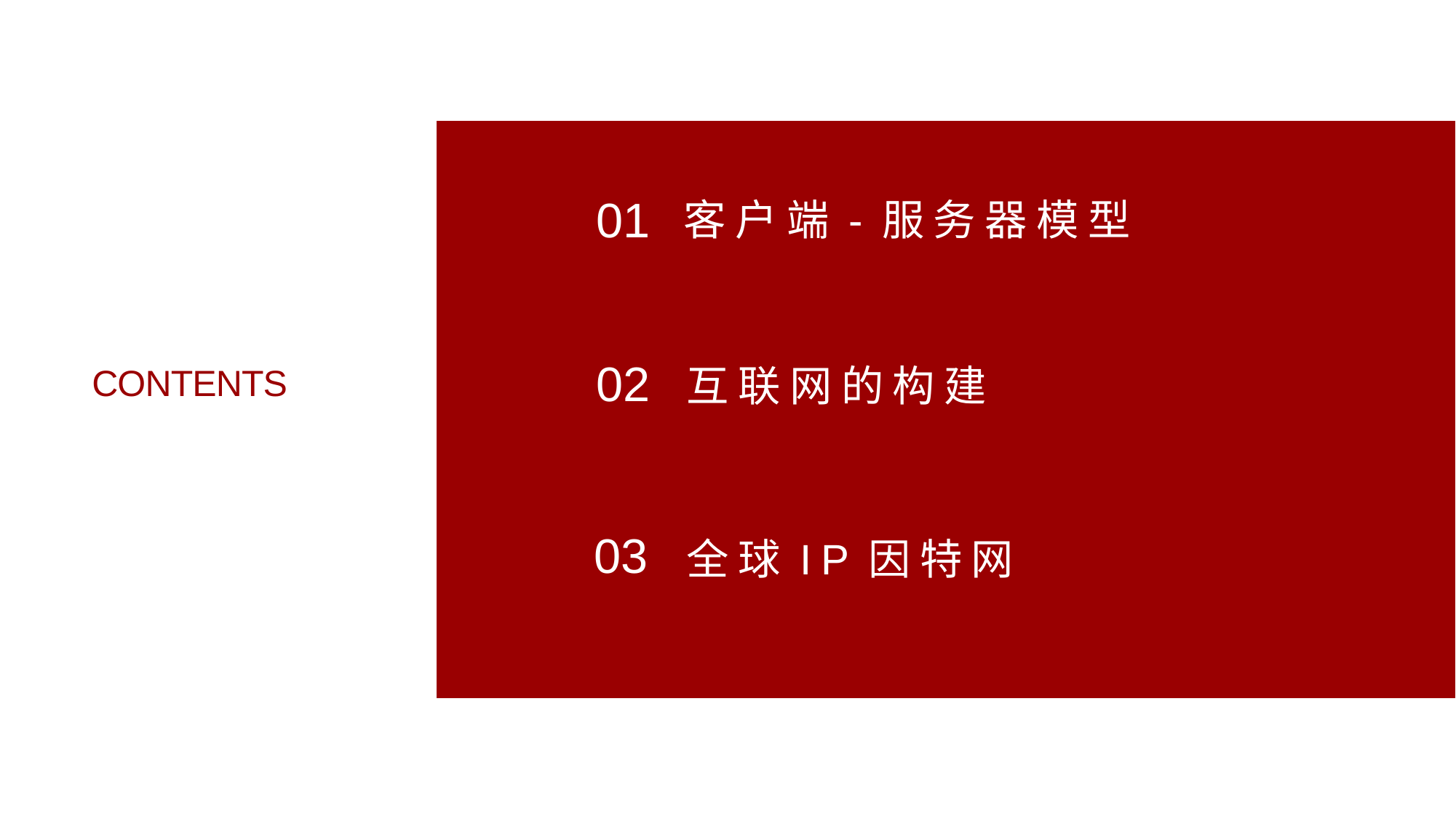

01
客户端-服务器模型
02
互联网的构建
CONTENTS
03
全球IP因特网